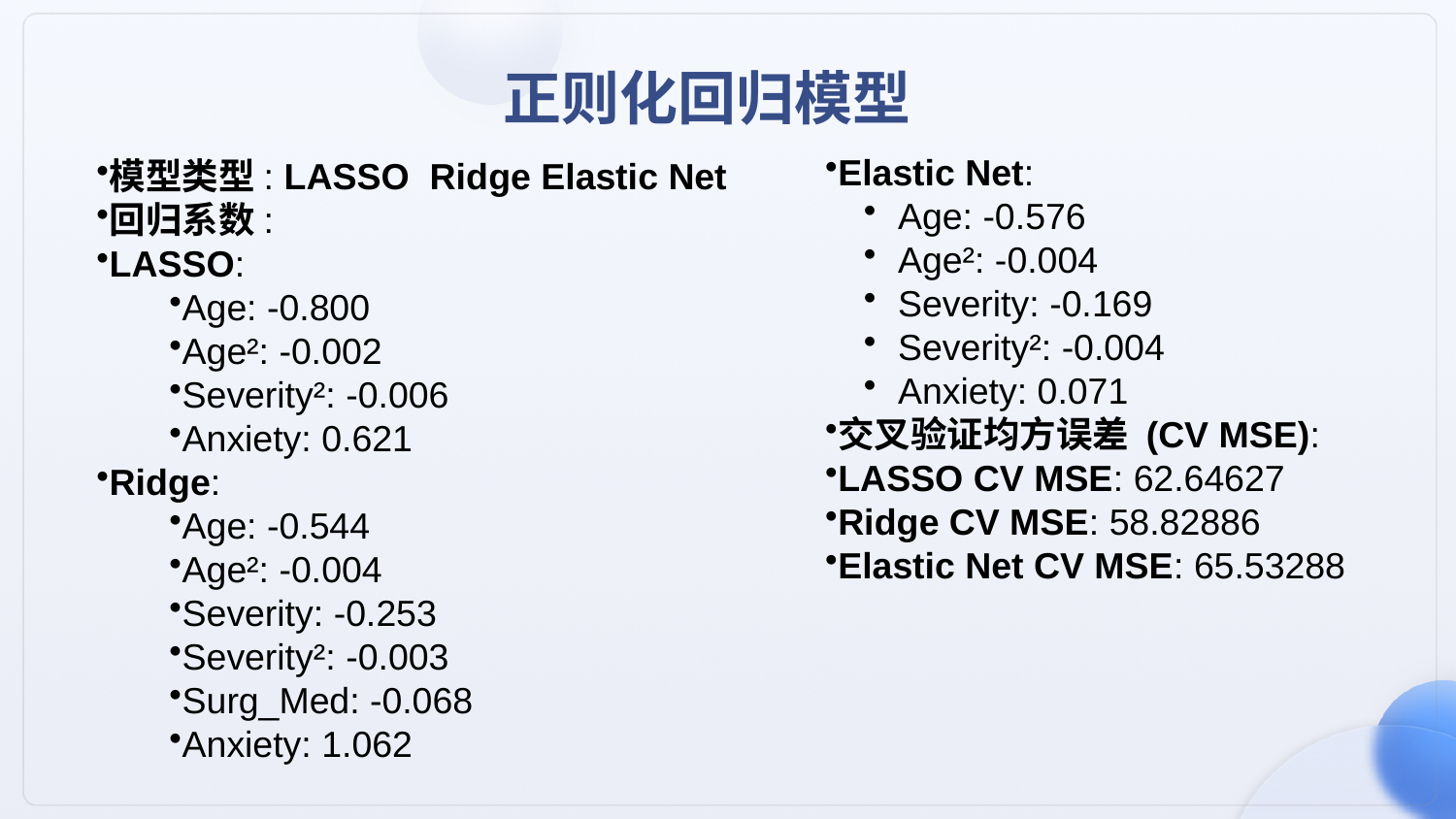

正则化回归模型
Elastic Net:
Age: -0.576
Age²: -0.004
Severity: -0.169
Severity²: -0.004
Anxiety: 0.071
交叉验证均方误差 (CV MSE):
LASSO CV MSE: 62.64627
Ridge CV MSE: 58.82886
Elastic Net CV MSE: 65.53288
模型类型: LASSO  Ridge Elastic Net
回归系数:
LASSO:
Age: -0.800
Age²: -0.002
Severity²: -0.006
Anxiety: 0.621
Ridge:
Age: -0.544
Age²: -0.004
Severity: -0.253
Severity²: -0.003
Surg_Med: -0.068
Anxiety: 1.062